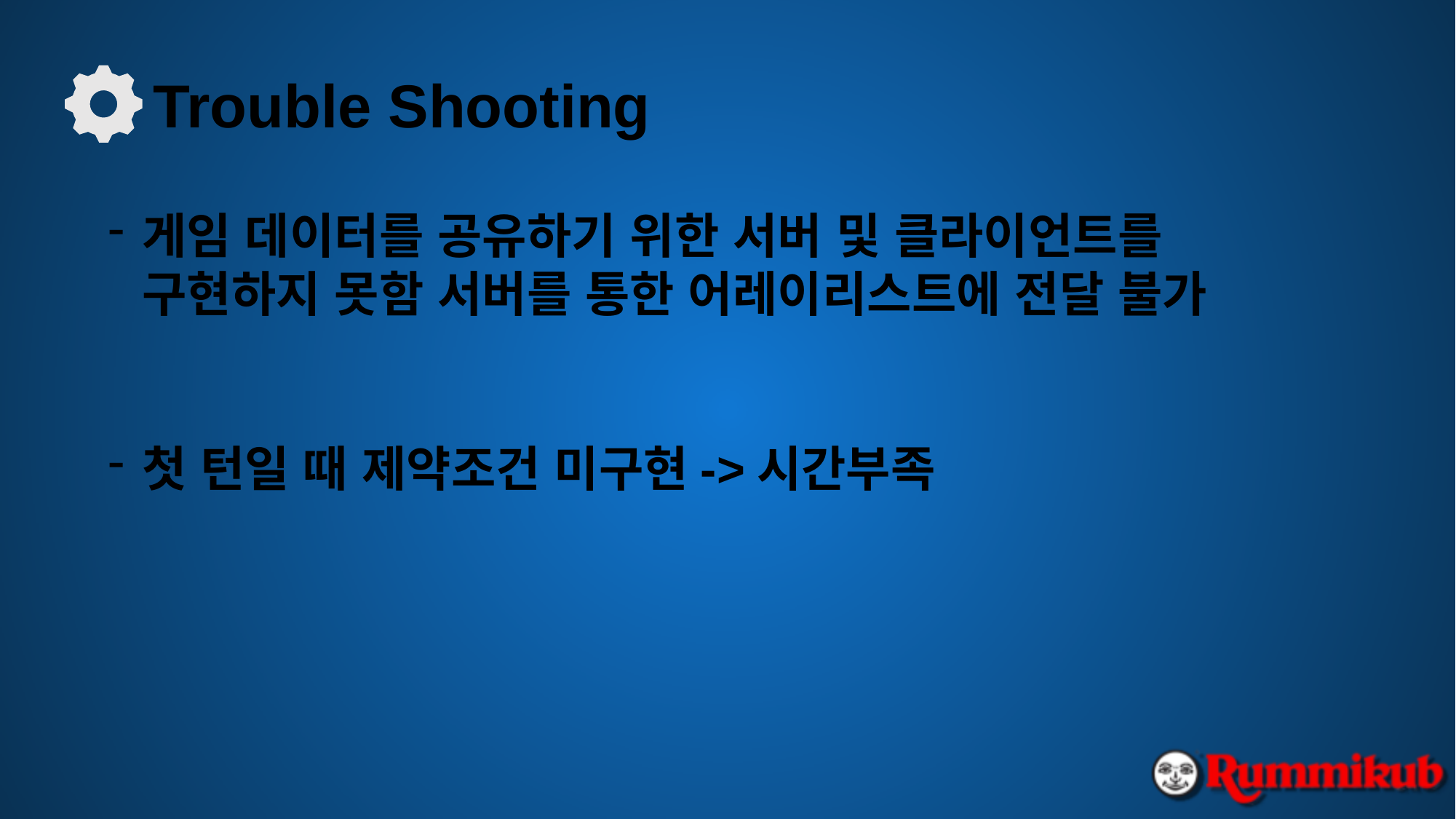

Trouble Shooting
게임 데이터를 공유하기 위한 서버 및 클라이언트를 구현하지 못함 서버를 통한 어레이리스트에 전달 불가

첫 턴일 때 제약조건 미구현->시간부족